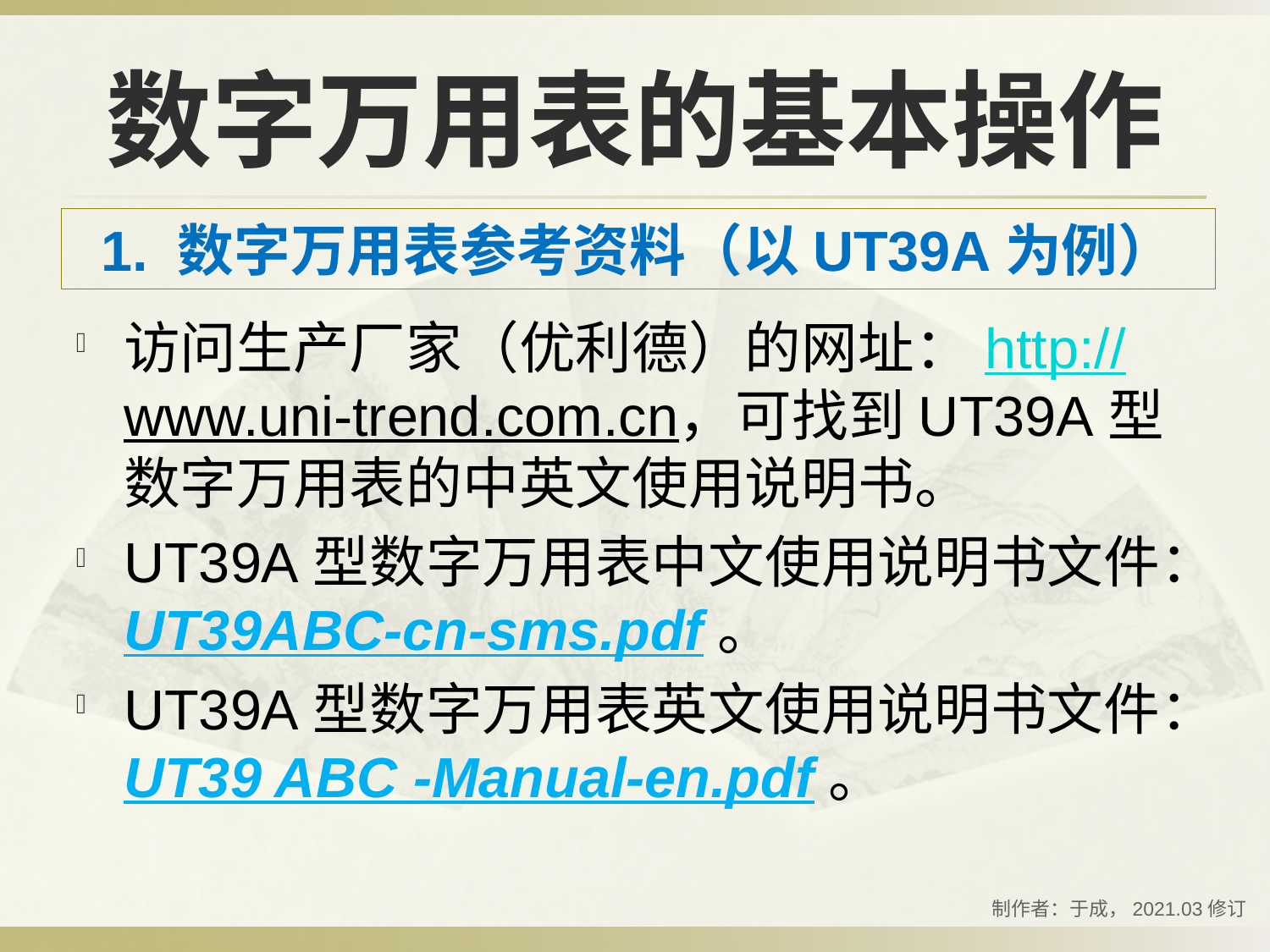

# 数字万用表的基本操作
1. 数字万用表参考资料（以UT39A为例）
访问生产厂家（优利德）的网址：http://www.uni-trend.com.cn，可找到UT39A型数字万用表的中英文使用说明书。
UT39A型数字万用表中文使用说明书文件：UT39ABC-cn-sms.pdf。
UT39A型数字万用表英文使用说明书文件：UT39 ABC -Manual-en.pdf。
制作者：于成，2021.03修订